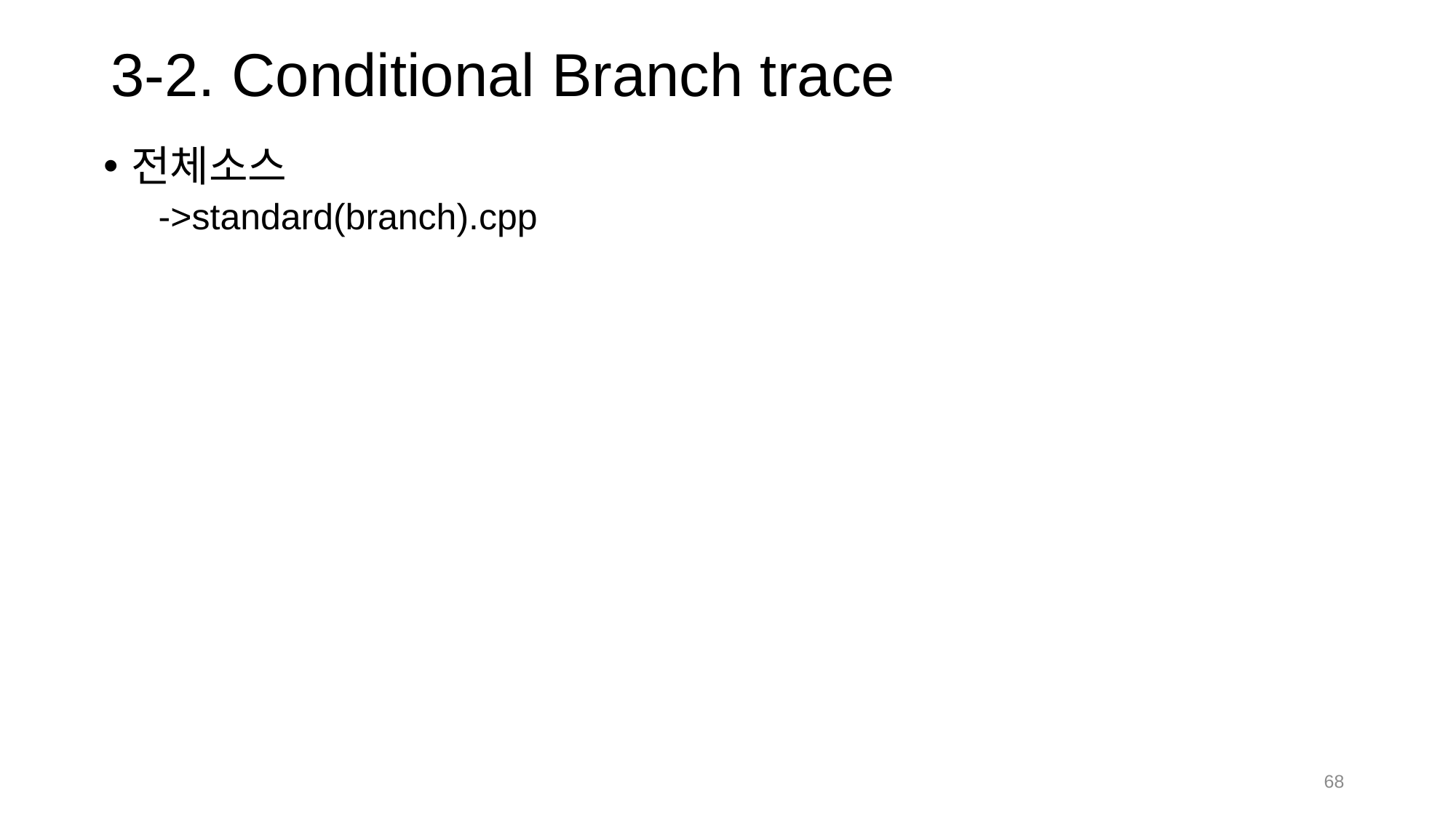

# 3-2. Conditional Branch trace
전체소스
->standard(branch).cpp
68